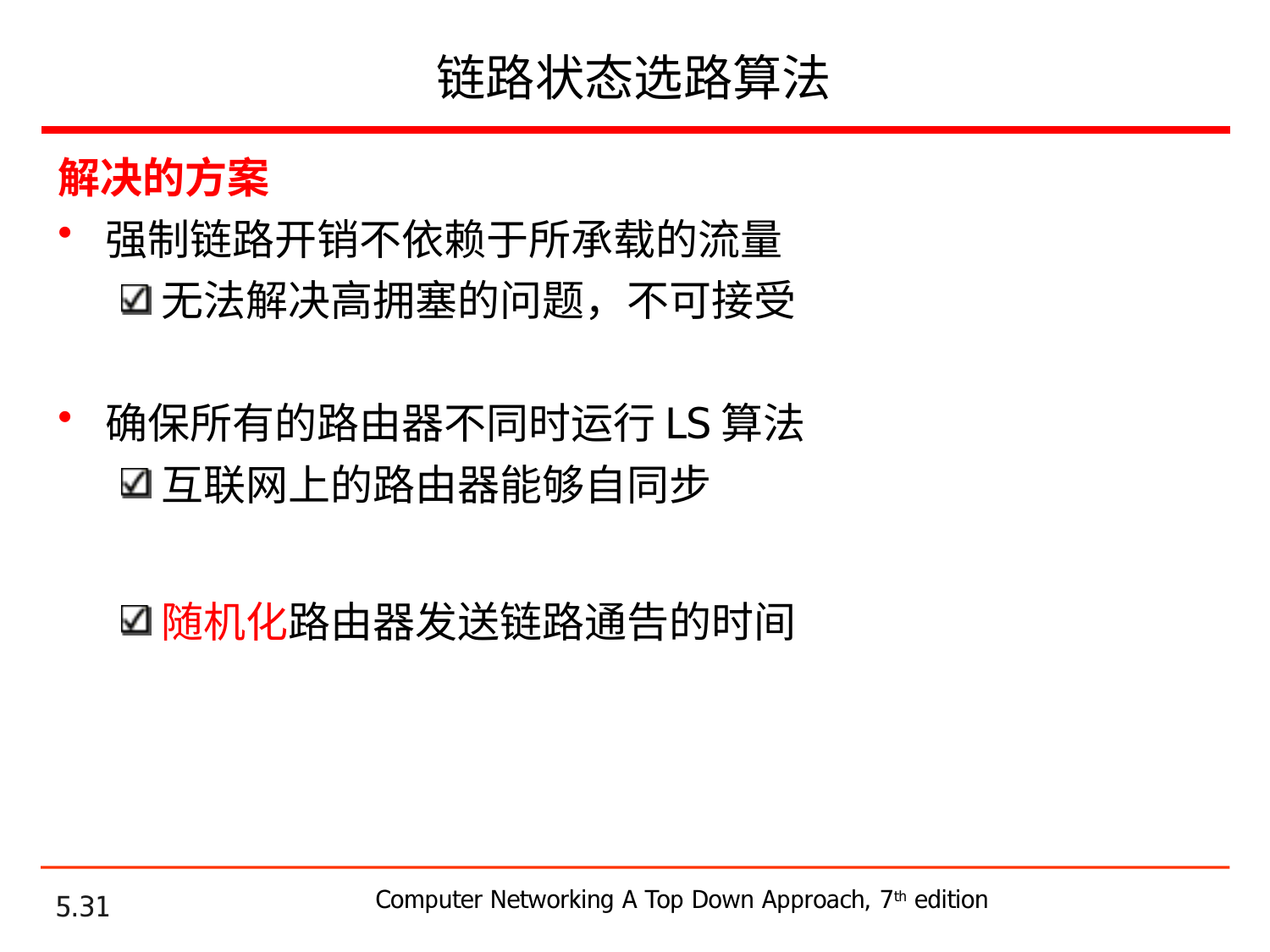

# 链路状态选路算法
解决的方案
强制链路开销不依赖于所承载的流量
无法解决高拥塞的问题，不可接受

确保所有的路由器不同时运行LS算法
互联网上的路由器能够自同步

随机化路由器发送链路通告的时间